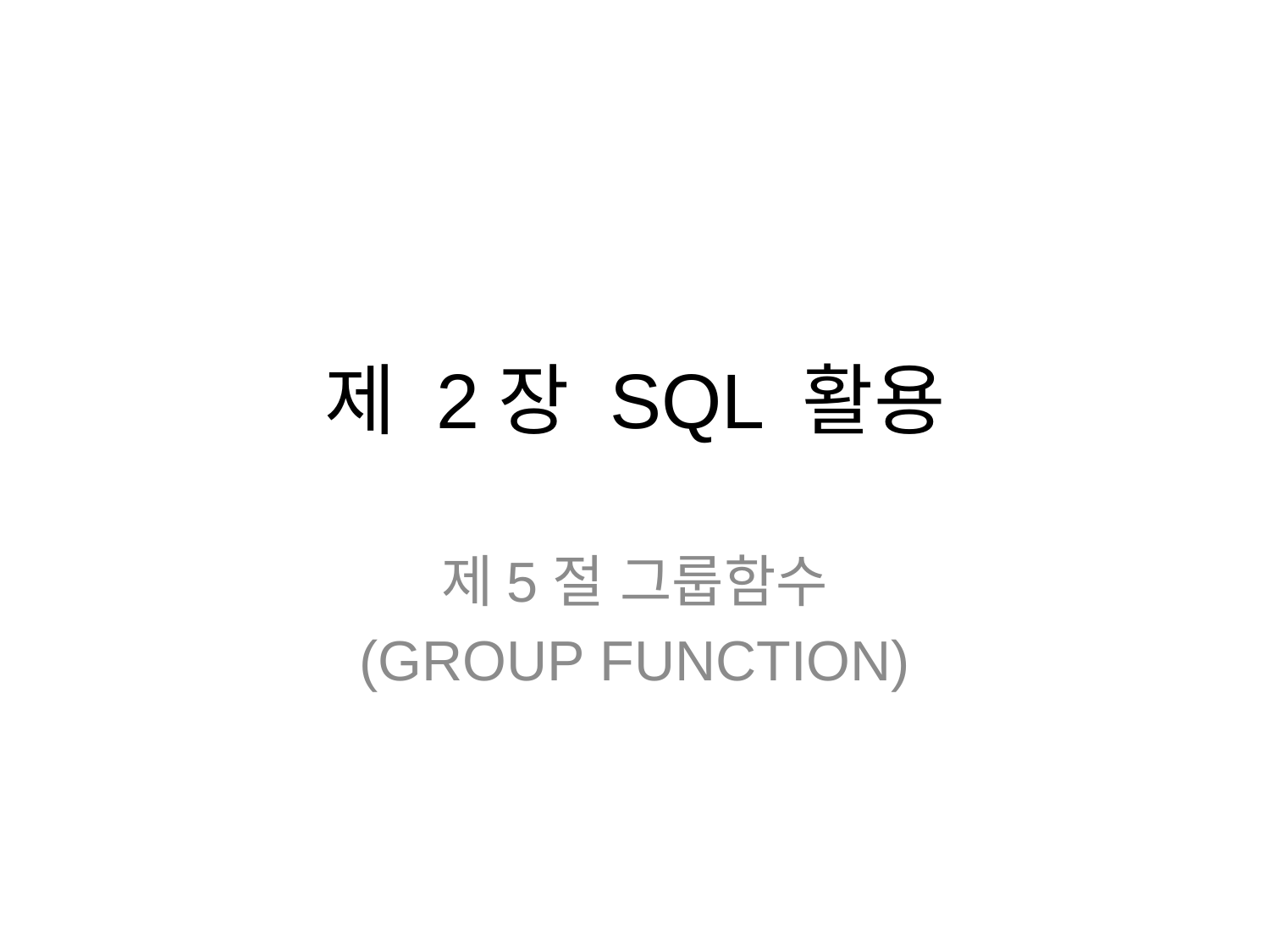

# 제 2장 SQL 활용
제5절 그룹함수
(GROUP FUNCTION)